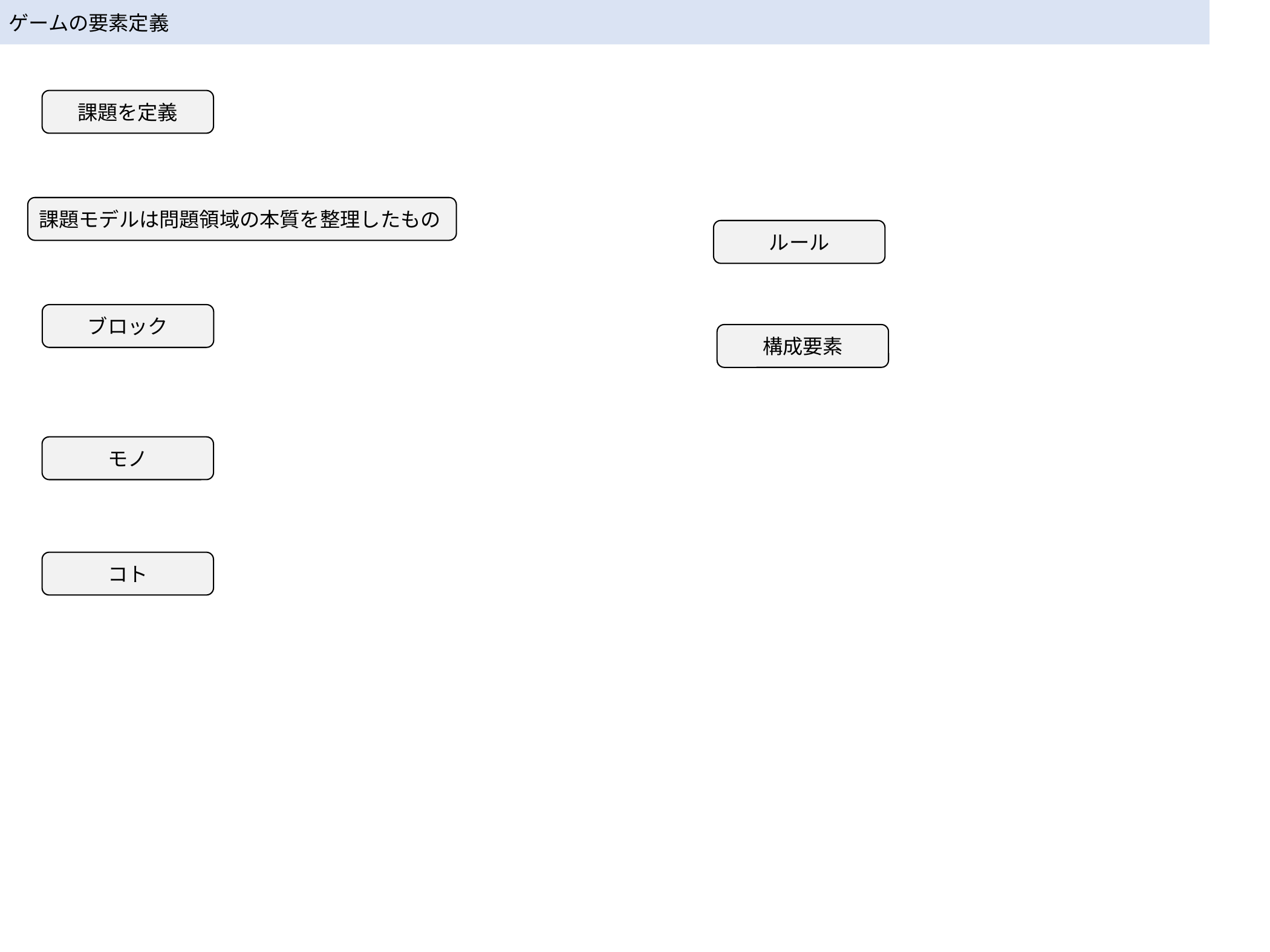

ゲームの要素定義
課題を定義
課題モデルは問題領域の本質を整理したもの
ルール
ブロック
構成要素
モノ
コト